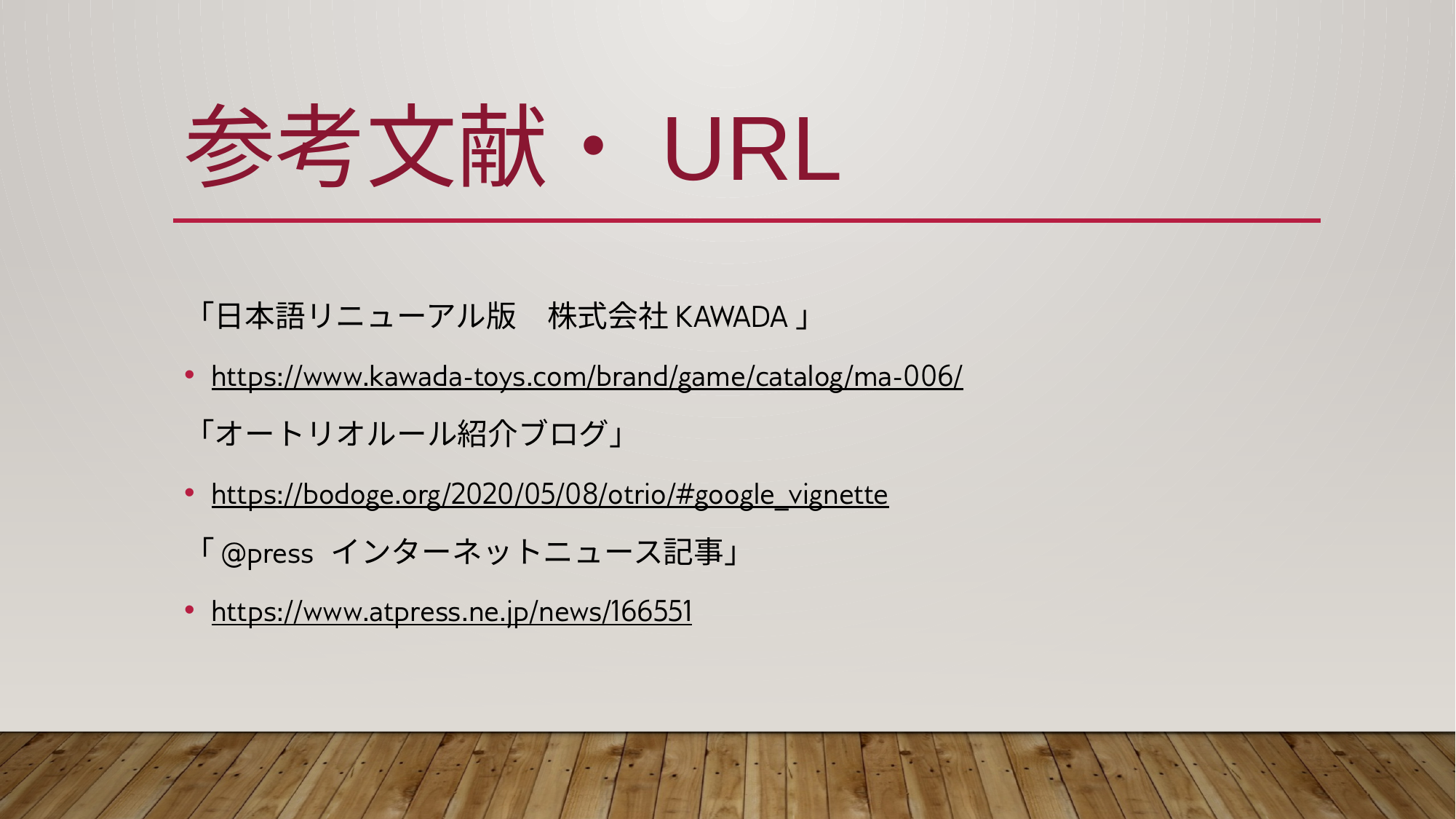

# 参考文献・URL
「日本語リニューアル版　株式会社KAWADA」
https://www.kawada-toys.com/brand/game/catalog/ma-006/
「オートリオルール紹介ブログ」
https://bodoge.org/2020/05/08/otrio/#google_vignette
「@press インターネットニュース記事」
https://www.atpress.ne.jp/news/166551